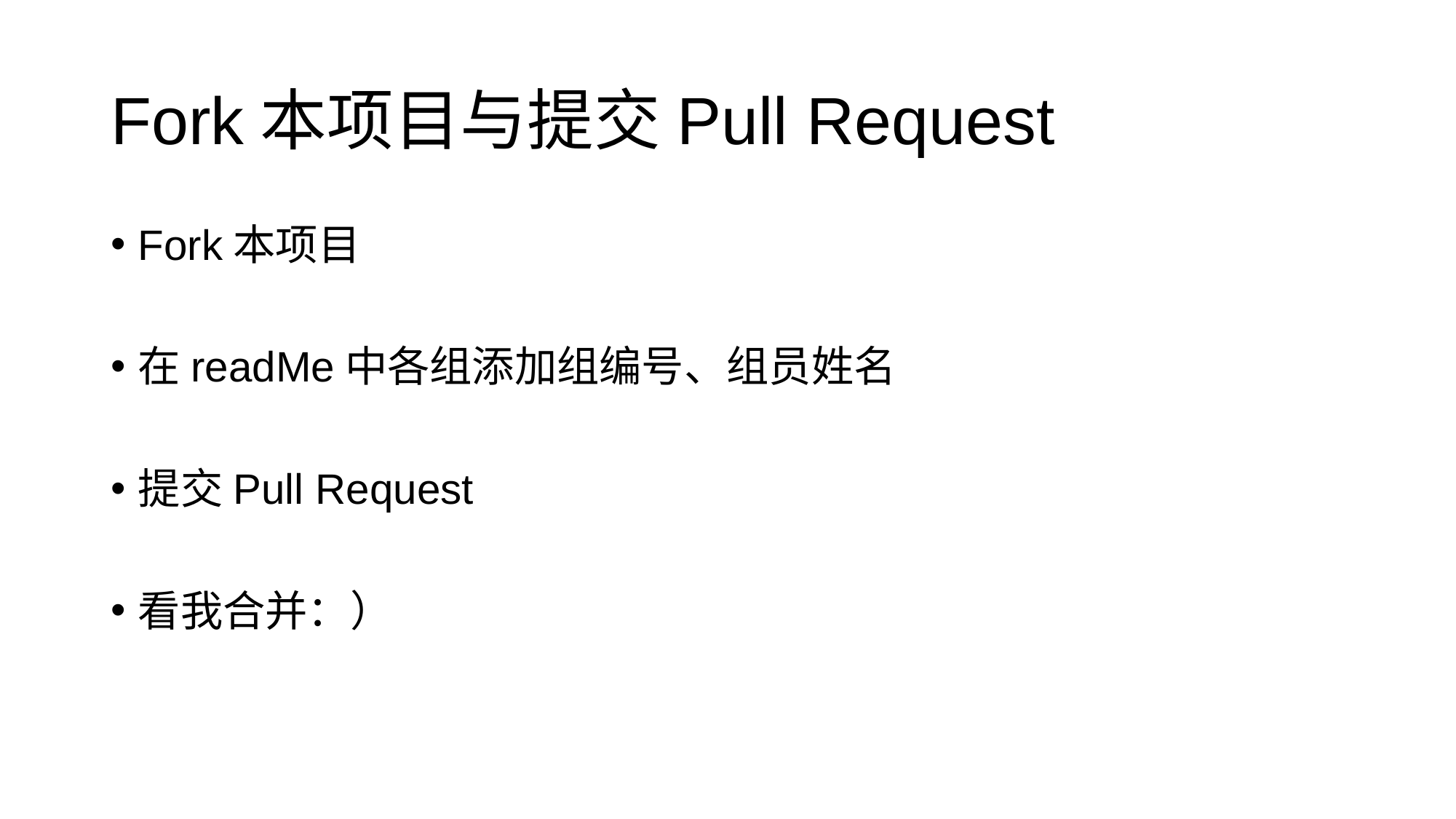

# Fork本项目与提交Pull Request
Fork本项目

在readMe中各组添加组编号、组员姓名

提交Pull Request

看我合并：）